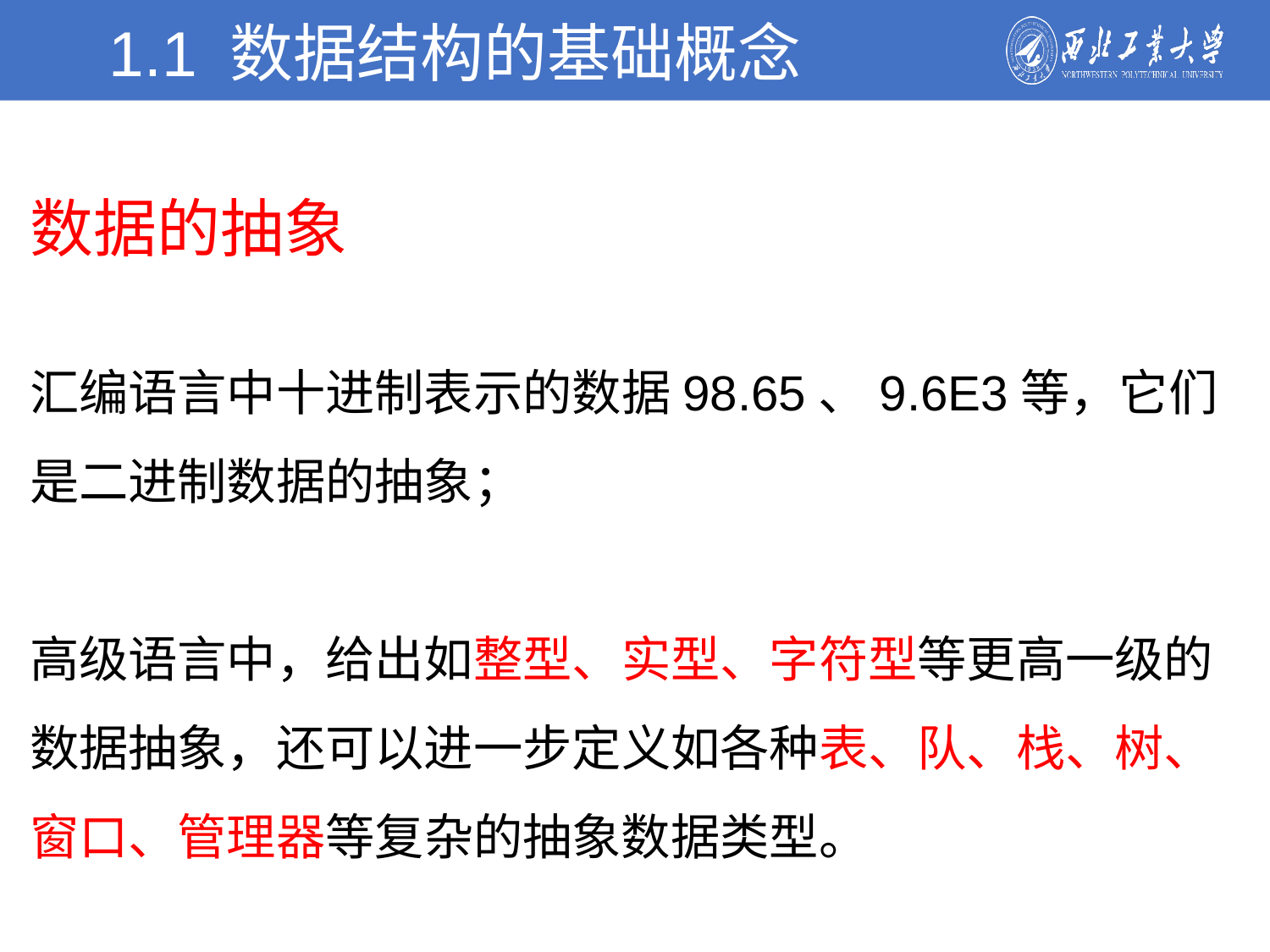

1.1 数据结构的基础概念
学校简介
数据的抽象

汇编语言中十进制表示的数据98.65、9.6E3等，它们是二进制数据的抽象；

高级语言中，给出如整型、实型、字符型等更高一级的数据抽象，还可以进一步定义如各种表、队、栈、树、窗口、管理器等复杂的抽象数据类型。
16